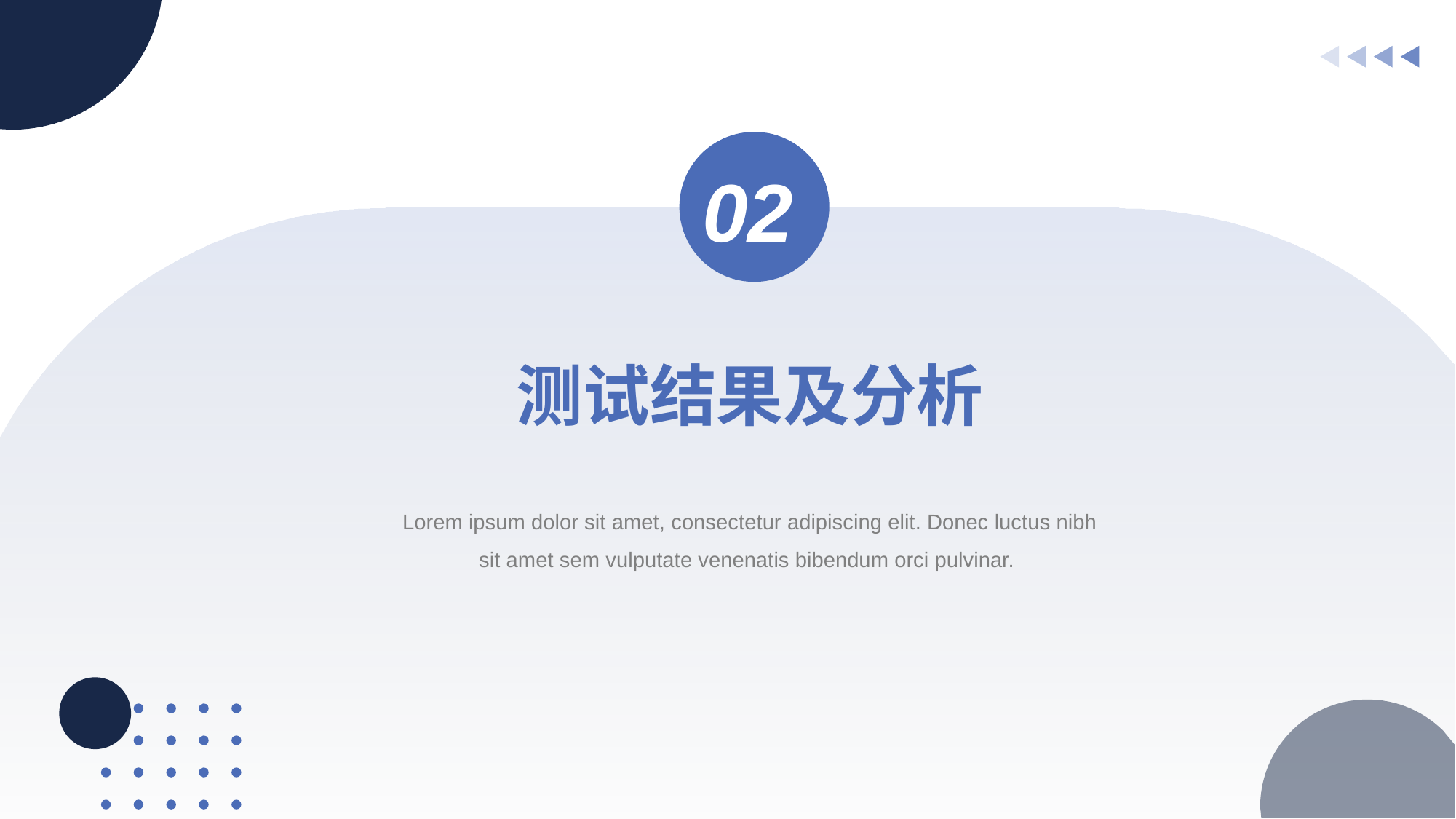

02

测试结果及分析
Lorem ipsum dolor sit amet, consectetur adipiscing elit. Donec luctus nibh sit amet sem vulputate venenatis bibendum orci pulvinar.